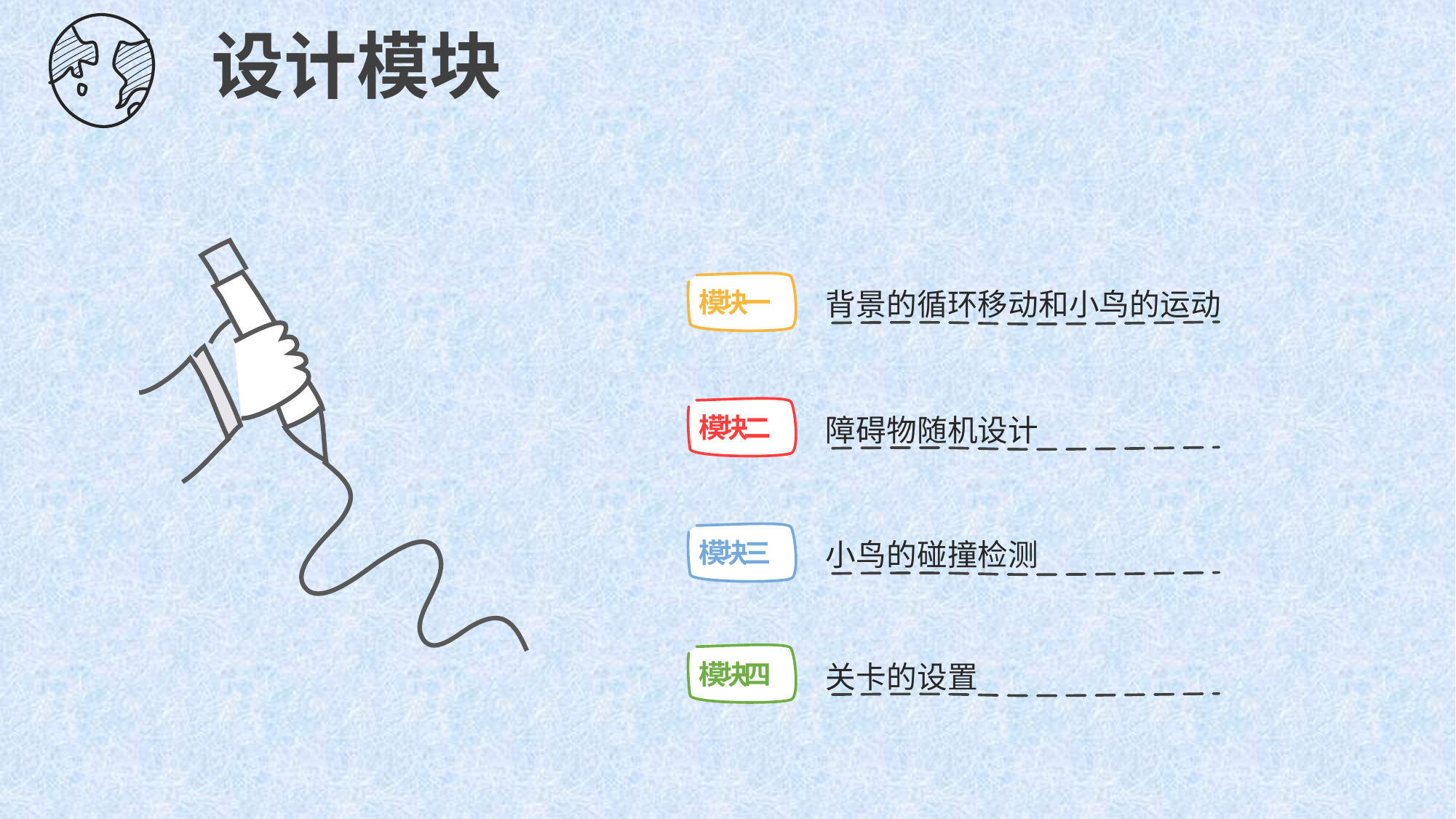

设计模块

背景的循环移动和小鸟的运动
模块一

障碍物随机设计
模块二

小鸟的碰撞检测
模块三

关卡的设置
模块四